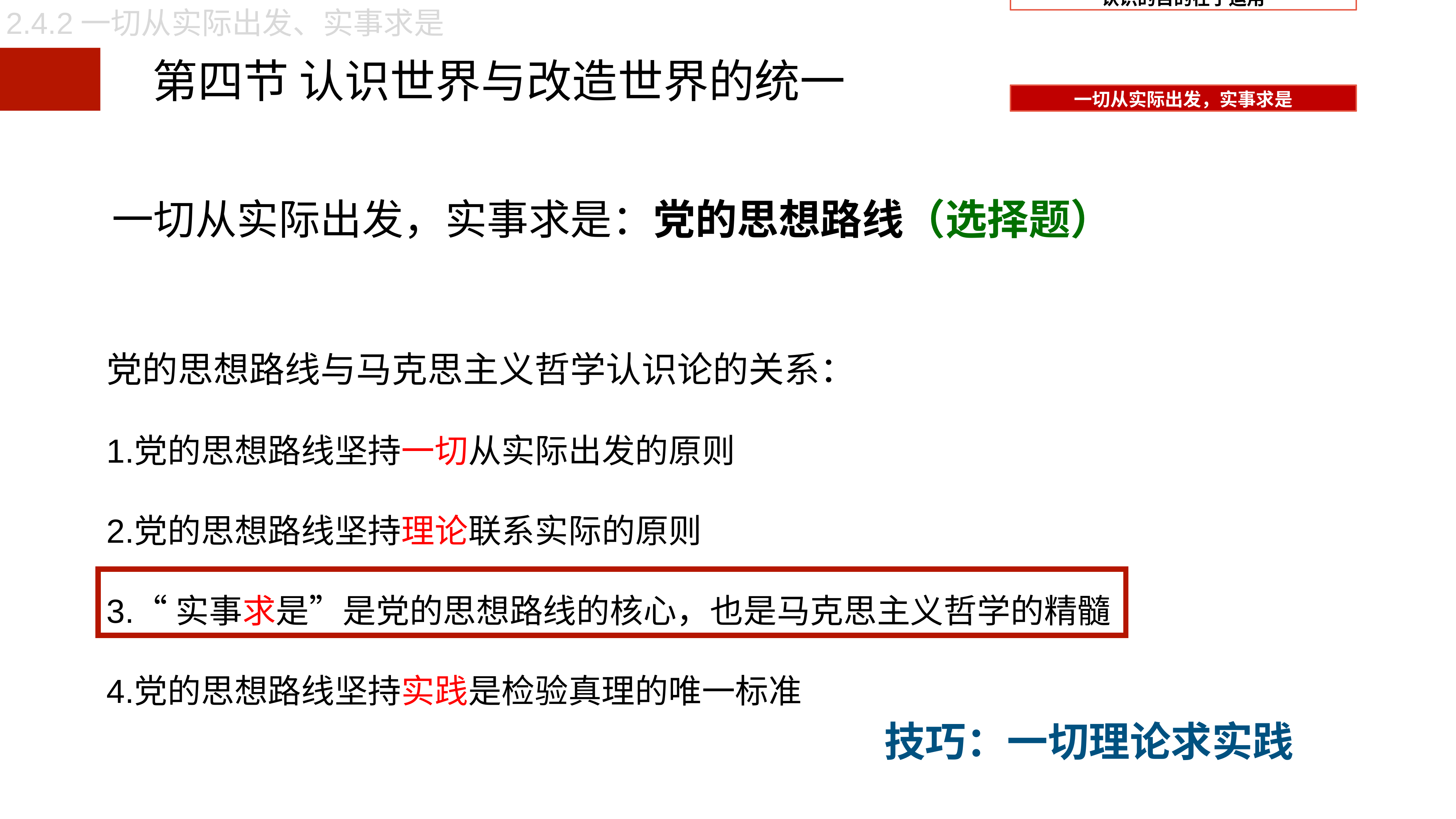

认识的目的在于运用
改造世界的统一
一切从实际出发，实事求是
2.4.2一切从实际出发、实事求是
第四节 认识世界与改造世界的统一
一切从实际出发，实事求是：党的思想路线（选择题）
党的思想路线与马克思主义哲学认识论的关系：
党的思想路线坚持一切从实际出发的原则
党的思想路线坚持理论联系实际的原则
“实事求是”是党的思想路线的核心，也是马克思主义哲学的精髓
党的思想路线坚持实践是检验真理的唯一标准

技巧：一切理论求实践